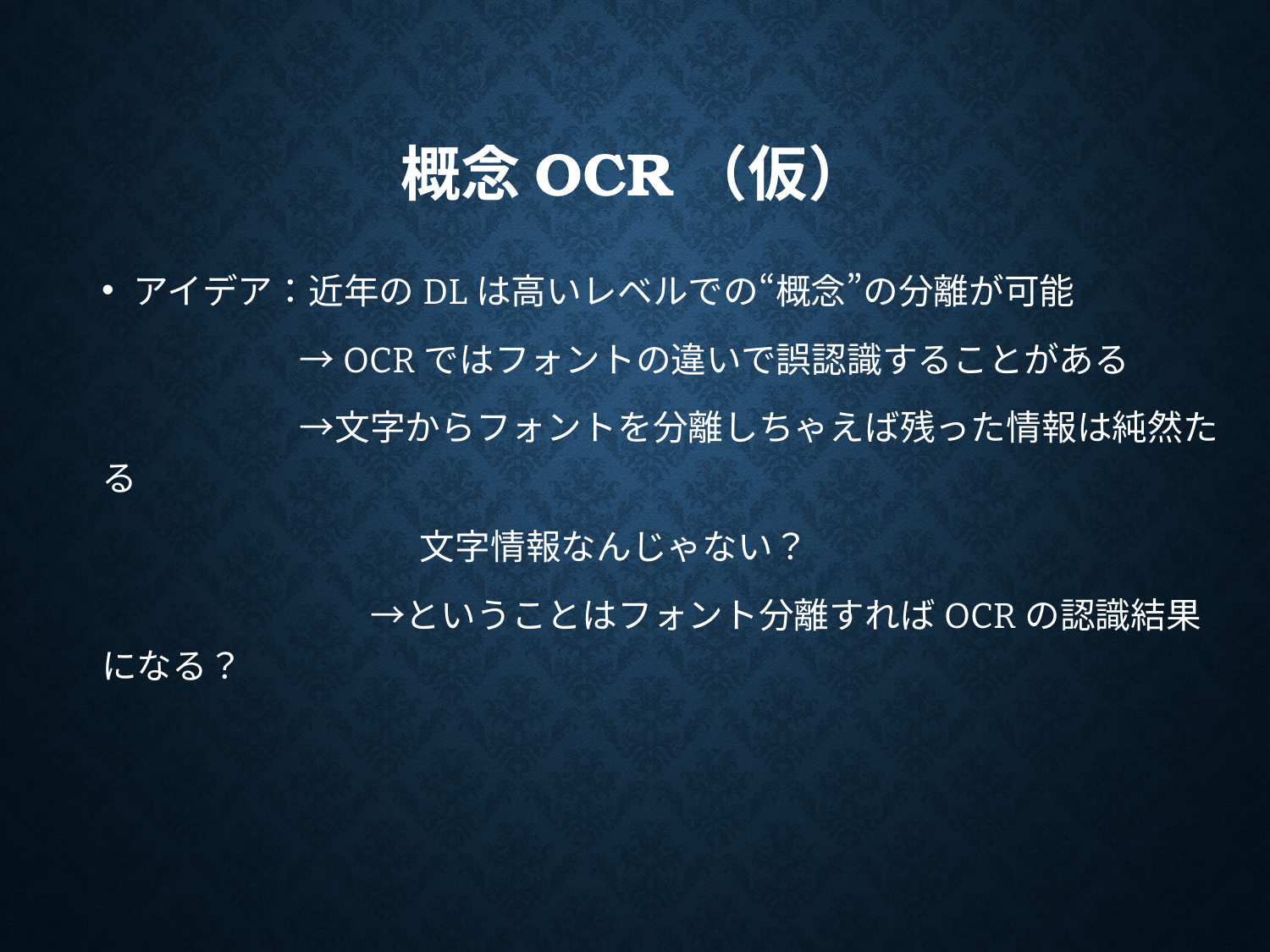

# 概念OCR（仮）
アイデア：近年のDLは高いレベルでの“概念”の分離が可能
	　　→OCRではフォントの違いで誤認識することがある
	　　→文字からフォントを分離しちゃえば残った情報は純然たる
　　　　　　　　　文字情報なんじゃない？
	　　　　→ということはフォント分離すればOCRの認識結果になる？